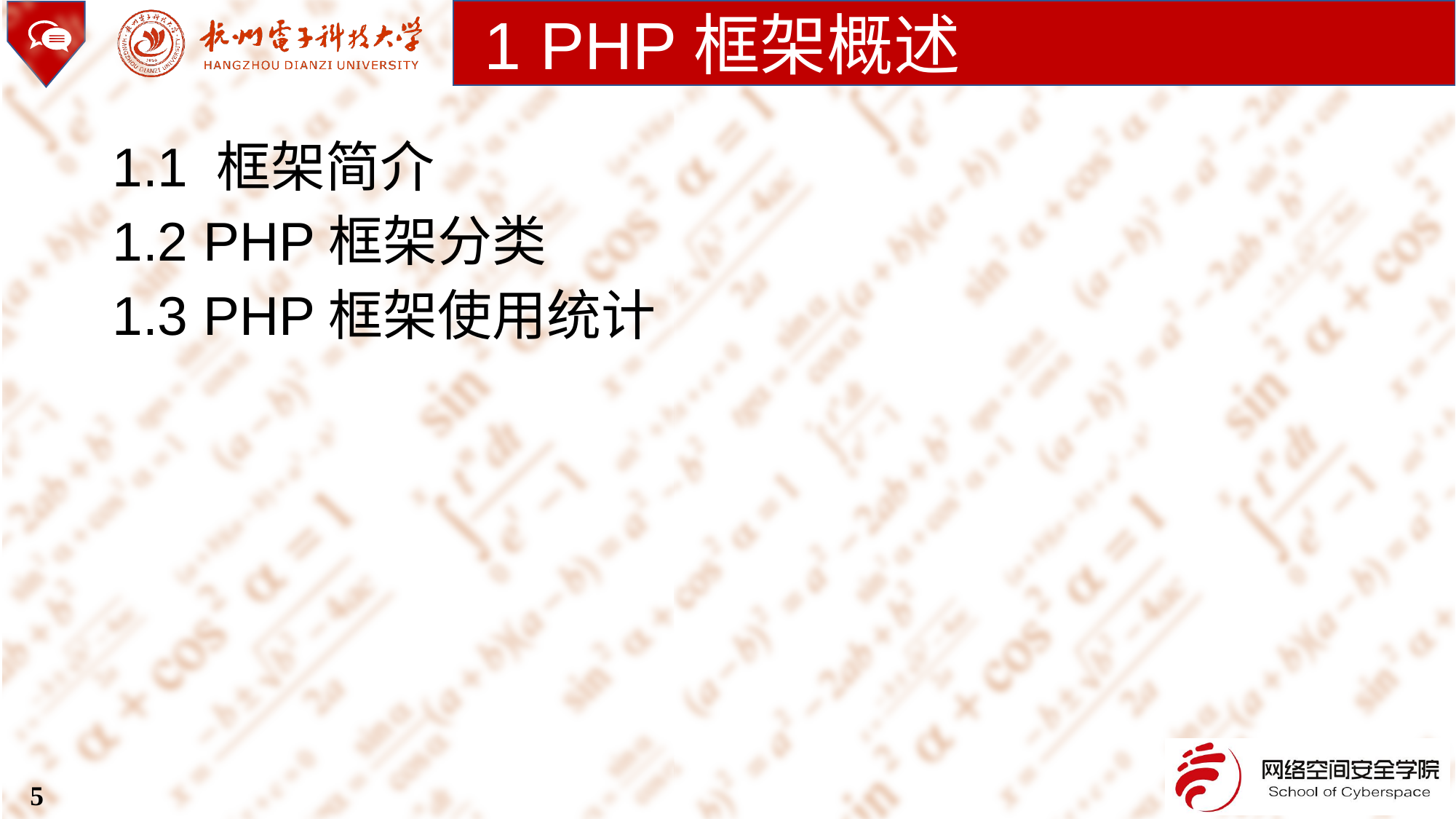

1 PHP框架概述
1.1 框架简介
1.2 PHP框架分类
1.3 PHP框架使用统计

5